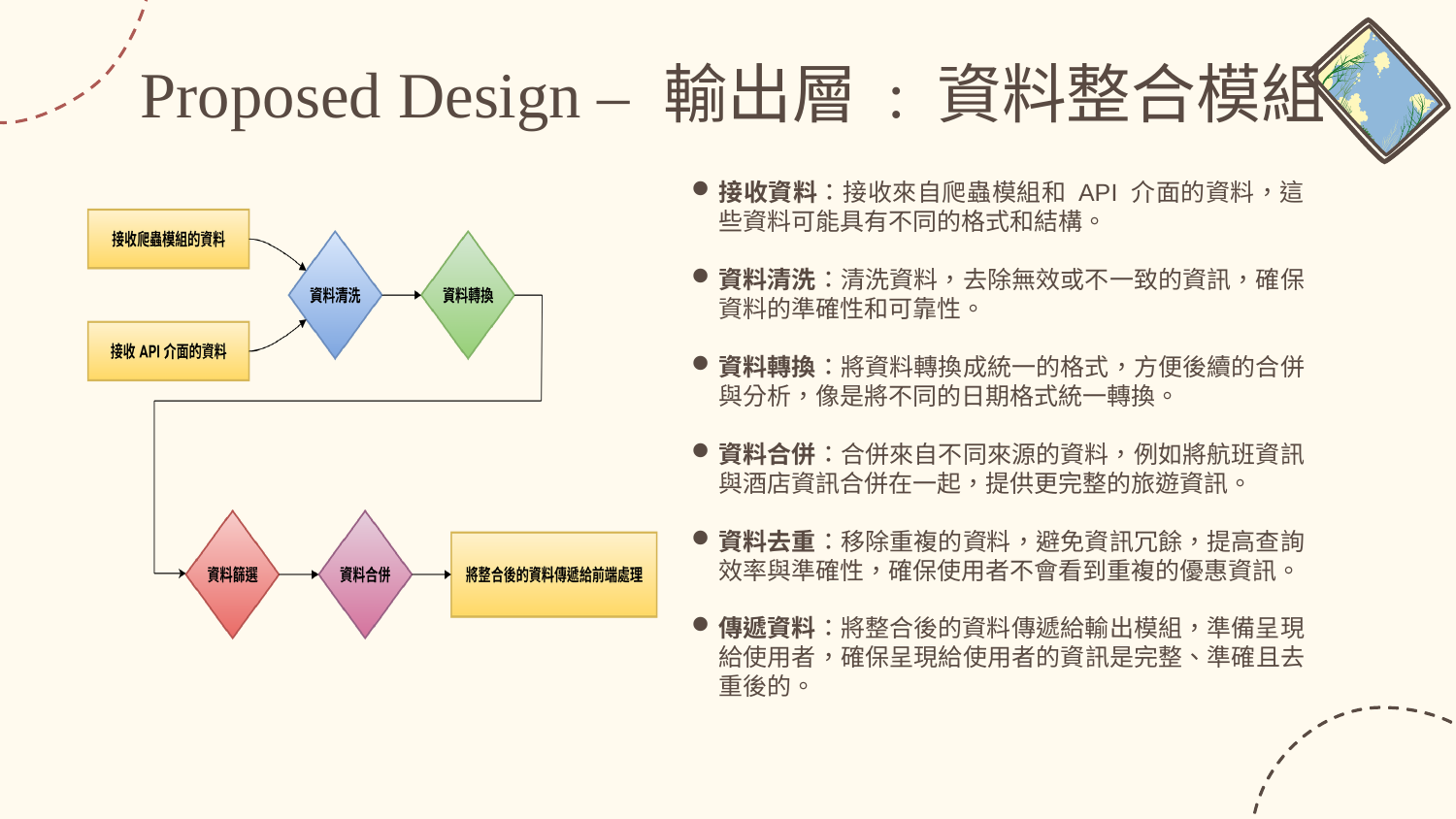

# Proposed Design – 輸出層 : 資料整合模組
接收資料：接收來自爬蟲模組和 API 介面的資料，這些資料可能具有不同的格式和結構。

資料清洗：清洗資料，去除無效或不一致的資訊，確保資料的準確性和可靠性。

資料轉換：將資料轉換成統一的格式，方便後續的合併與分析，像是將不同的日期格式統一轉換。

資料合併：合併來自不同來源的資料，例如將航班資訊與酒店資訊合併在一起，提供更完整的旅遊資訊。

資料去重：移除重複的資料，避免資訊冗餘，提高查詢效率與準確性，確保使用者不會看到重複的優惠資訊。

傳遞資料：將整合後的資料傳遞給輸出模組，準備呈現給使用者，確保呈現給使用者的資訊是完整、準確且去重後的。